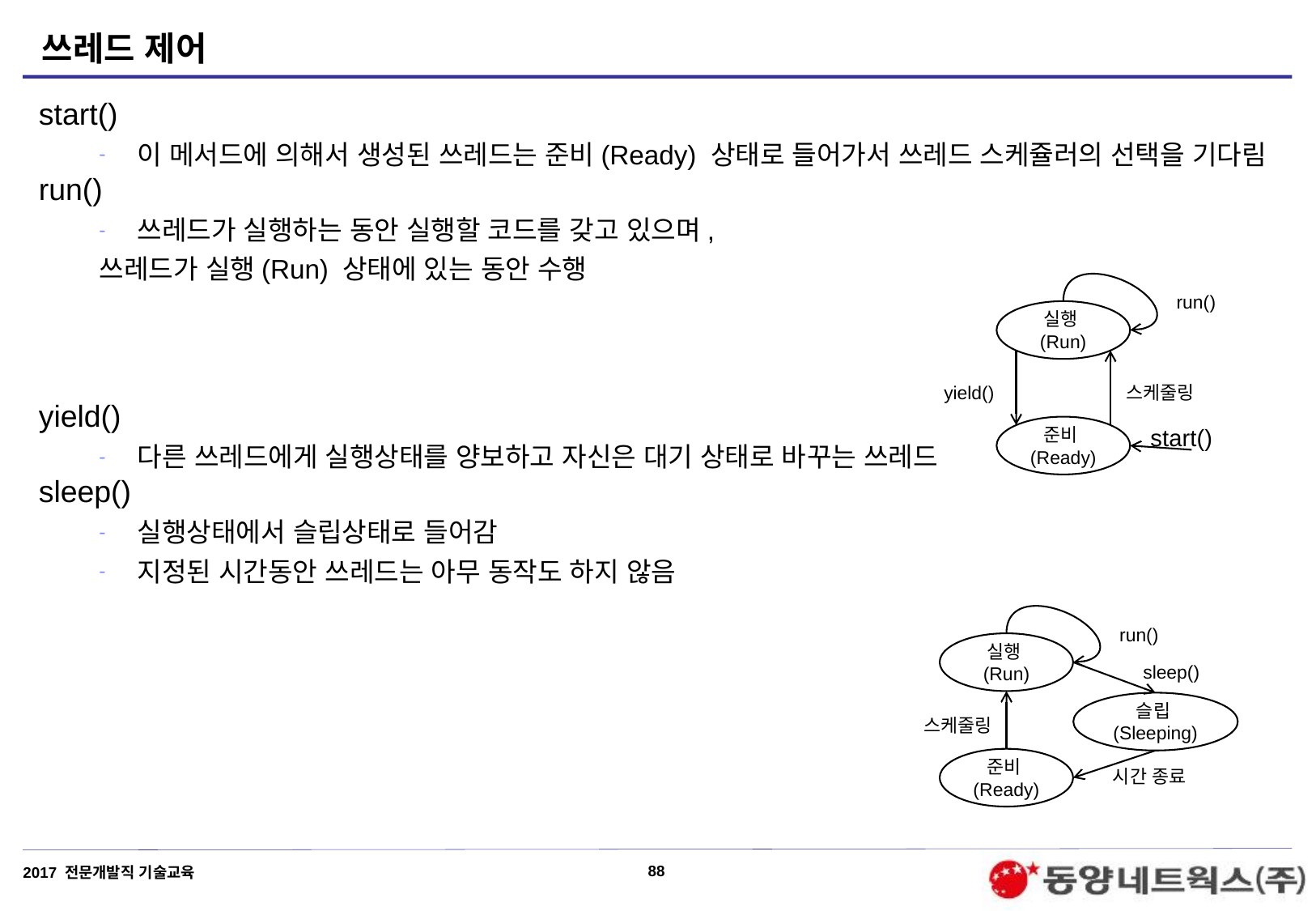

# 쓰레드 제어
start()
이 메서드에 의해서 생성된 쓰레드는 준비(Ready) 상태로 들어가서 쓰레드 스케쥴러의 선택을 기다림
run()
쓰레드가 실행하는 동안 실행할 코드를 갖고 있으며,
쓰레드가 실행(Run) 상태에 있는 동안 수행

yield()
다른 쓰레드에게 실행상태를 양보하고 자신은 대기 상태로 바꾸는 쓰레드
sleep()
실행상태에서 슬립상태로 들어감
지정된 시간동안 쓰레드는 아무 동작도 하지 않음
run()
실행(Run)
yield()
스케줄링
준비(Ready)
start()
run()
실행(Run)
sleep()
슬립(Sleeping)
스케줄링
준비(Ready)
시간 종료